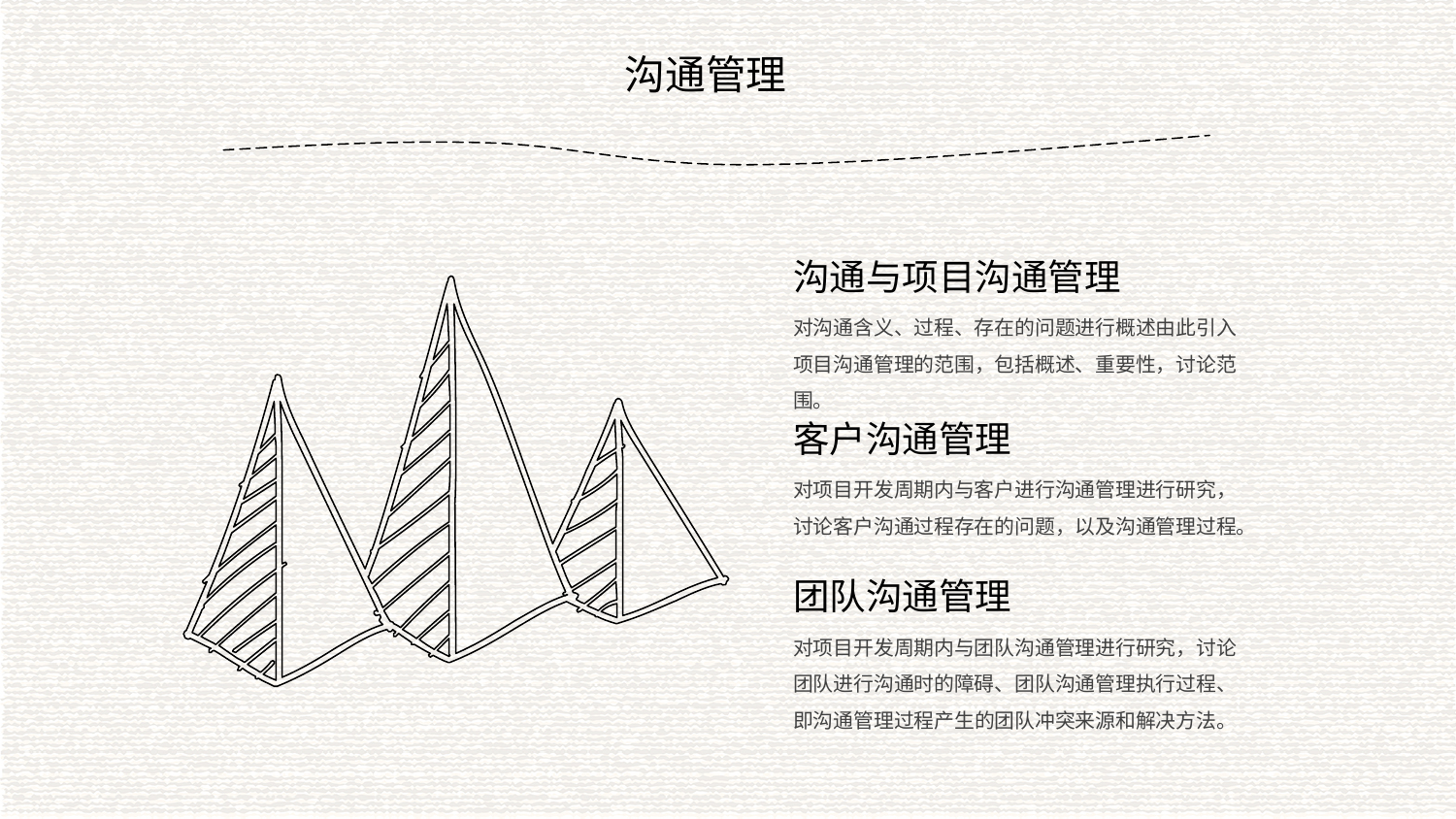

沟通管理

沟通与项目沟通管理

对沟通含义、过程、存在的问题进行概述由此引入项目沟通管理的范围，包括概述、重要性，讨论范围。
客户沟通管理
对项目开发周期内与客户进行沟通管理进行研究，讨论客户沟通过程存在的问题，以及沟通管理过程。
团队沟通管理
对项目开发周期内与团队沟通管理进行研究，讨论团队进行沟通时的障碍、团队沟通管理执行过程、即沟通管理过程产生的团队冲突来源和解决方法。